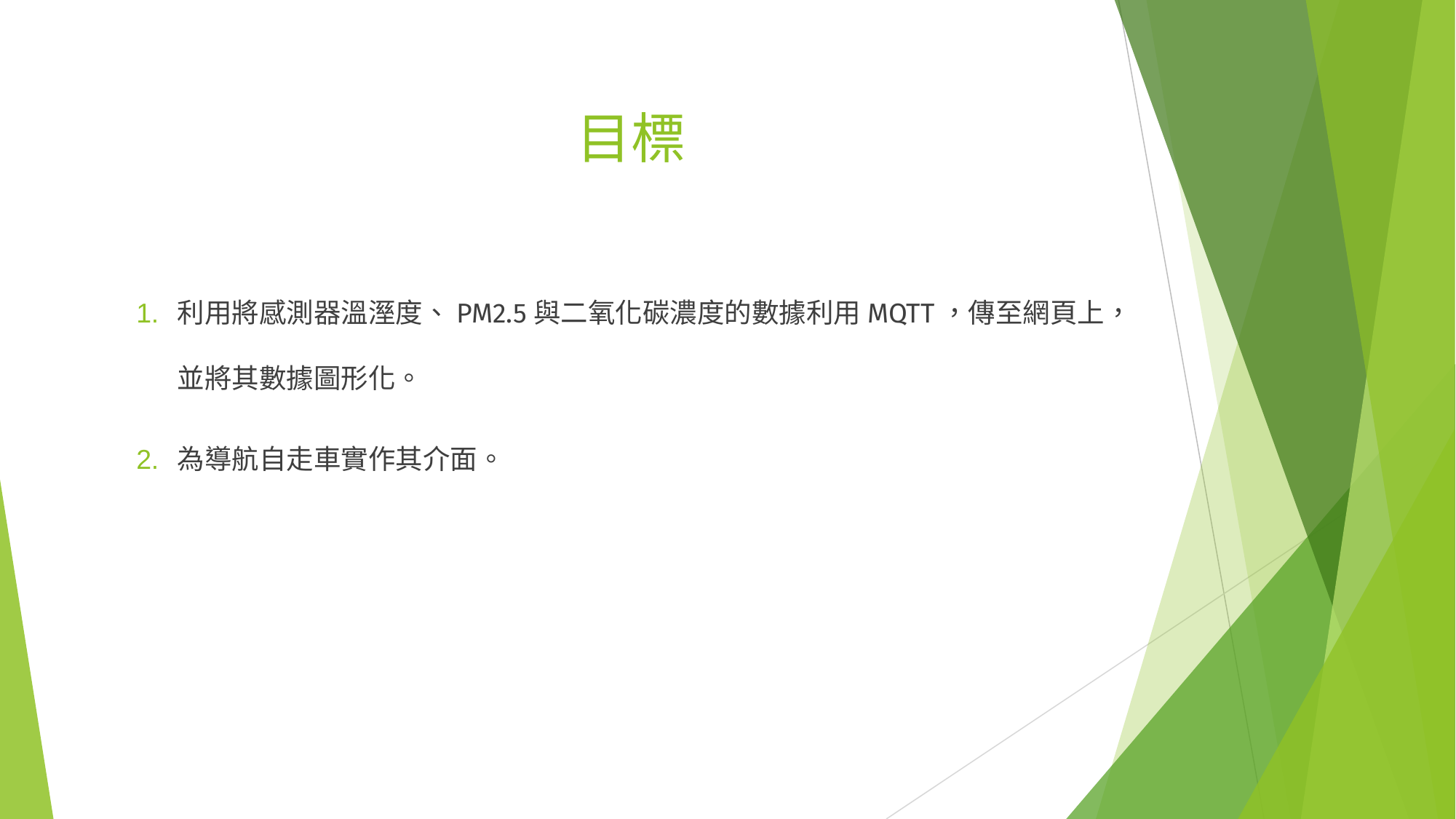

# 目標
利用將感測器溫溼度、PM2.5與二氧化碳濃度的數據利用MQTT，傳至網頁上，並將其數據圖形化。
為導航自走車實作其介面。